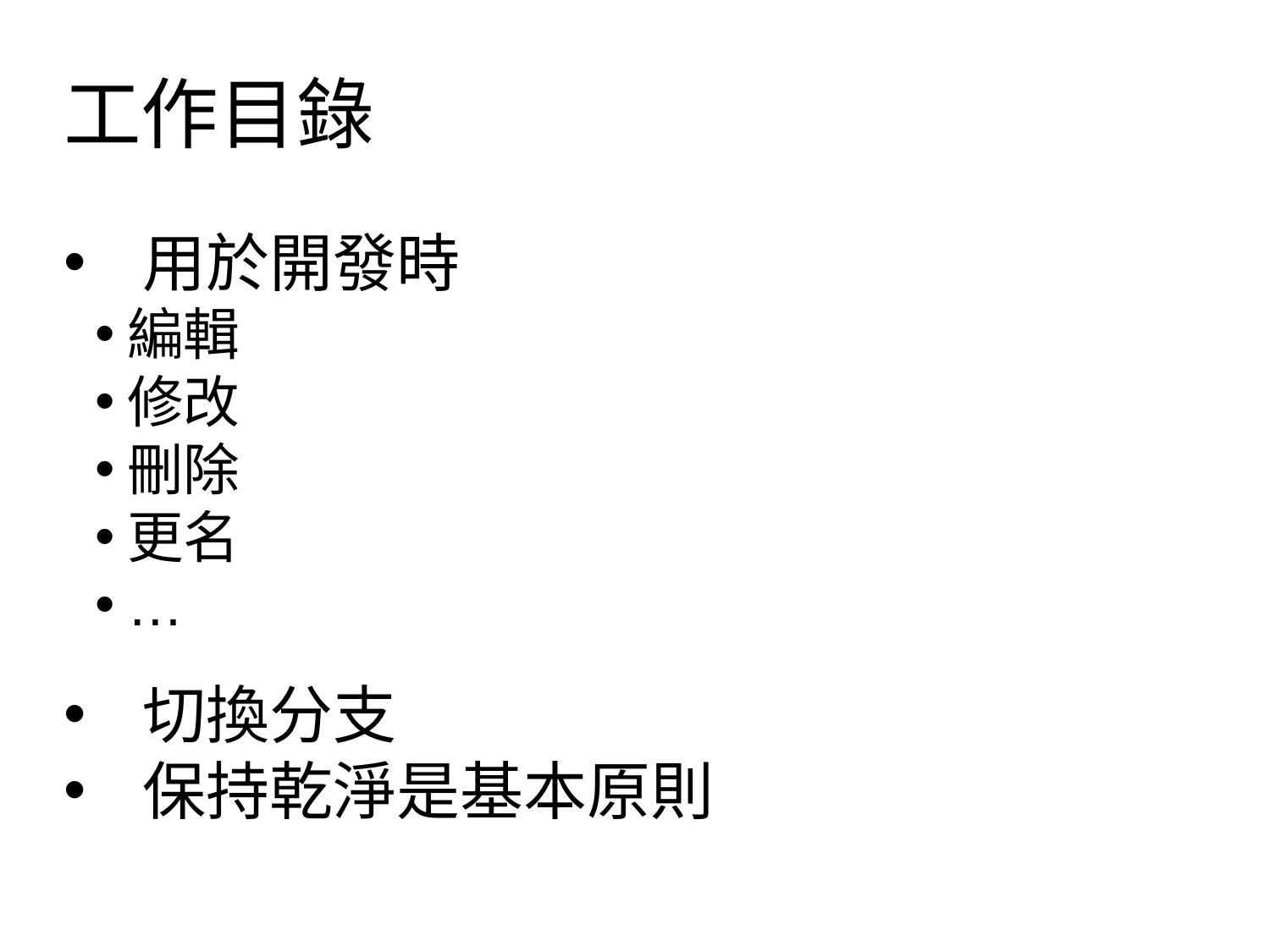

工作目錄
用於開發時
編輯
修改
刪除
更名
…

切換分支
保持乾淨是基本原則